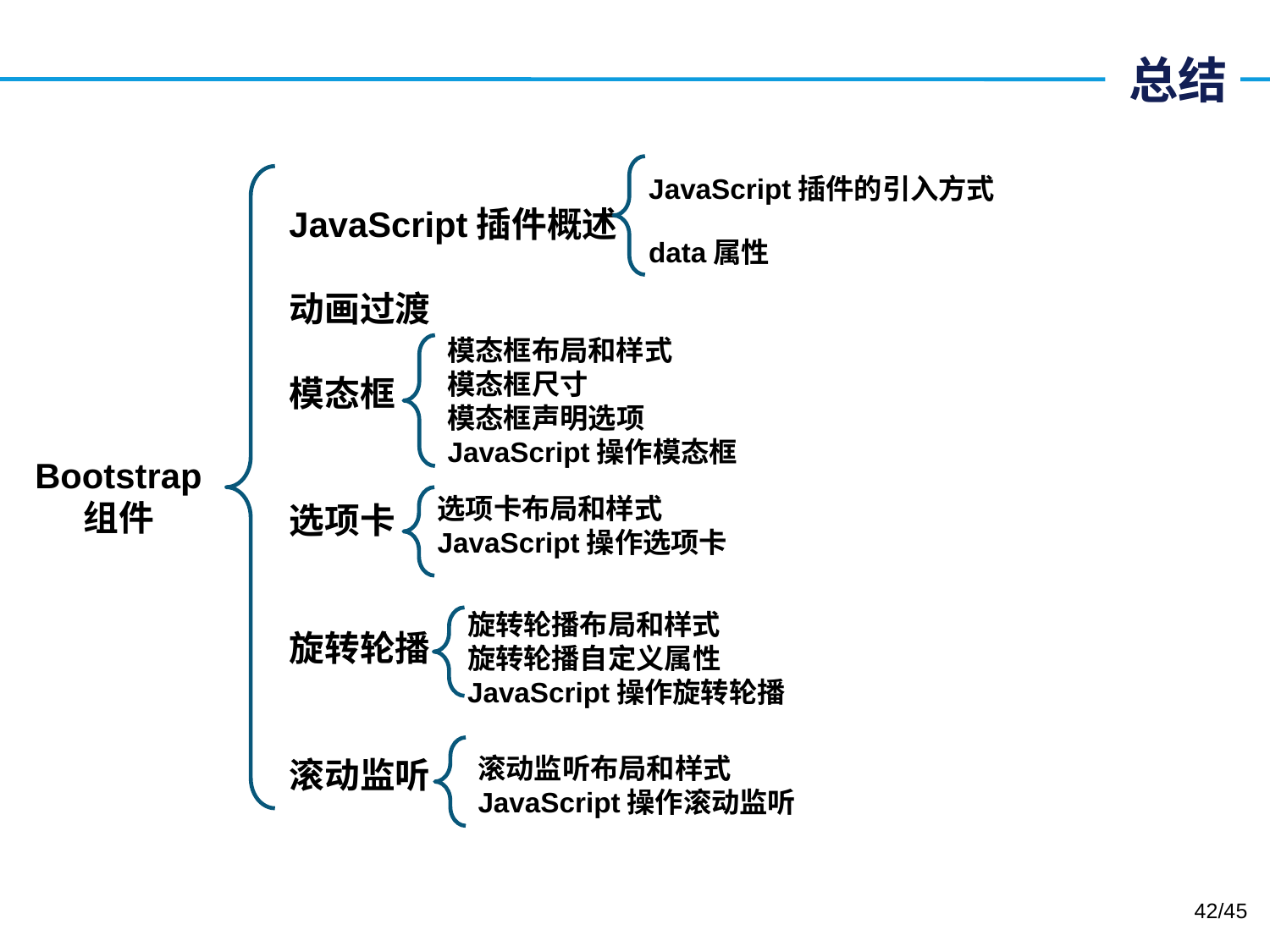

# 总结

JavaScript插件的引入方式

data属性

JavaScript插件概述

动画过渡

模态框

选项卡

旋转轮播

滚动监听

模态框布局和样式
模态框尺寸
模态框声明选项
JavaScript操作模态框

Bootstrap
组件
选项卡布局和样式
JavaScript操作选项卡

旋转轮播布局和样式
旋转轮播自定义属性
JavaScript操作旋转轮播

滚动监听布局和样式
JavaScript操作滚动监听
42/45